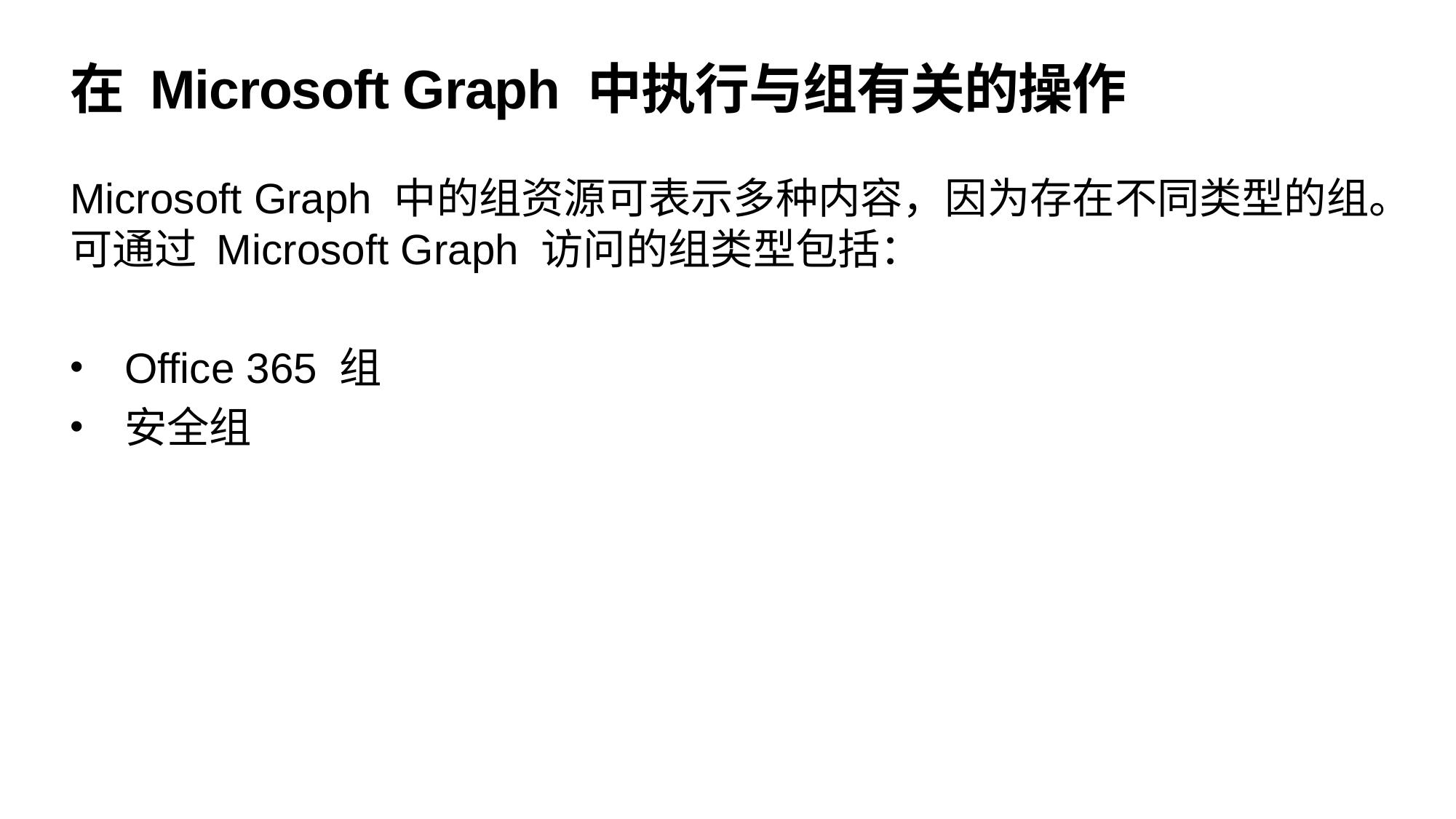

# 在 Microsoft Graph 中执行与组有关的操作
Microsoft Graph 中的组资源可表示多种内容，因为存在不同类型的组。可通过 Microsoft Graph 访问的组类型包括：

Office 365 组
安全组